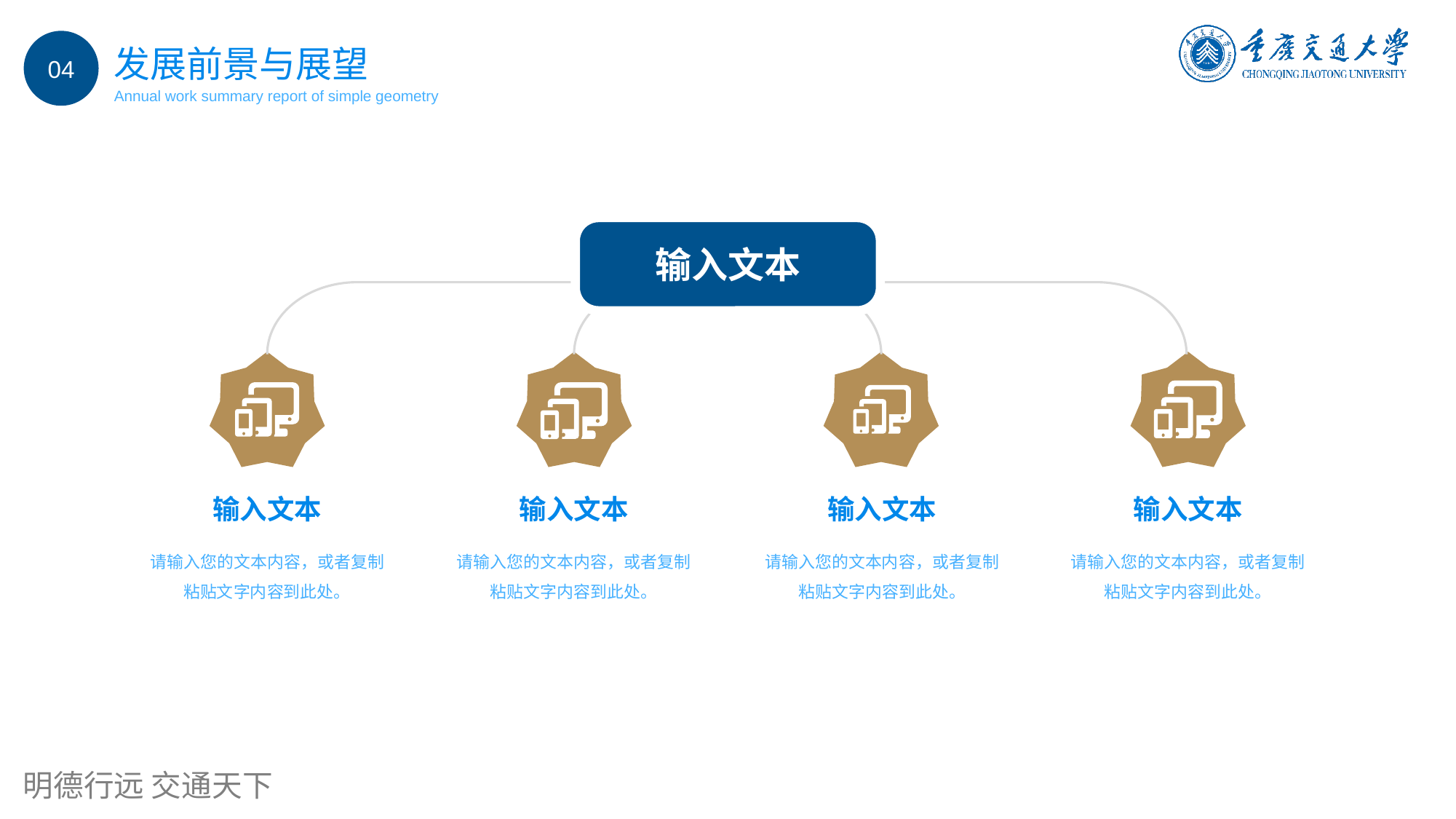

04
发展前景与展望
Annual work summary report of simple geometry

输入文本

输入文本
输入文本
输入文本
输入文本
请输入您的文本内容，或者复制粘贴文字内容到此处。
请输入您的文本内容，或者复制粘贴文字内容到此处。
请输入您的文本内容，或者复制粘贴文字内容到此处。
请输入您的文本内容，或者复制粘贴文字内容到此处。